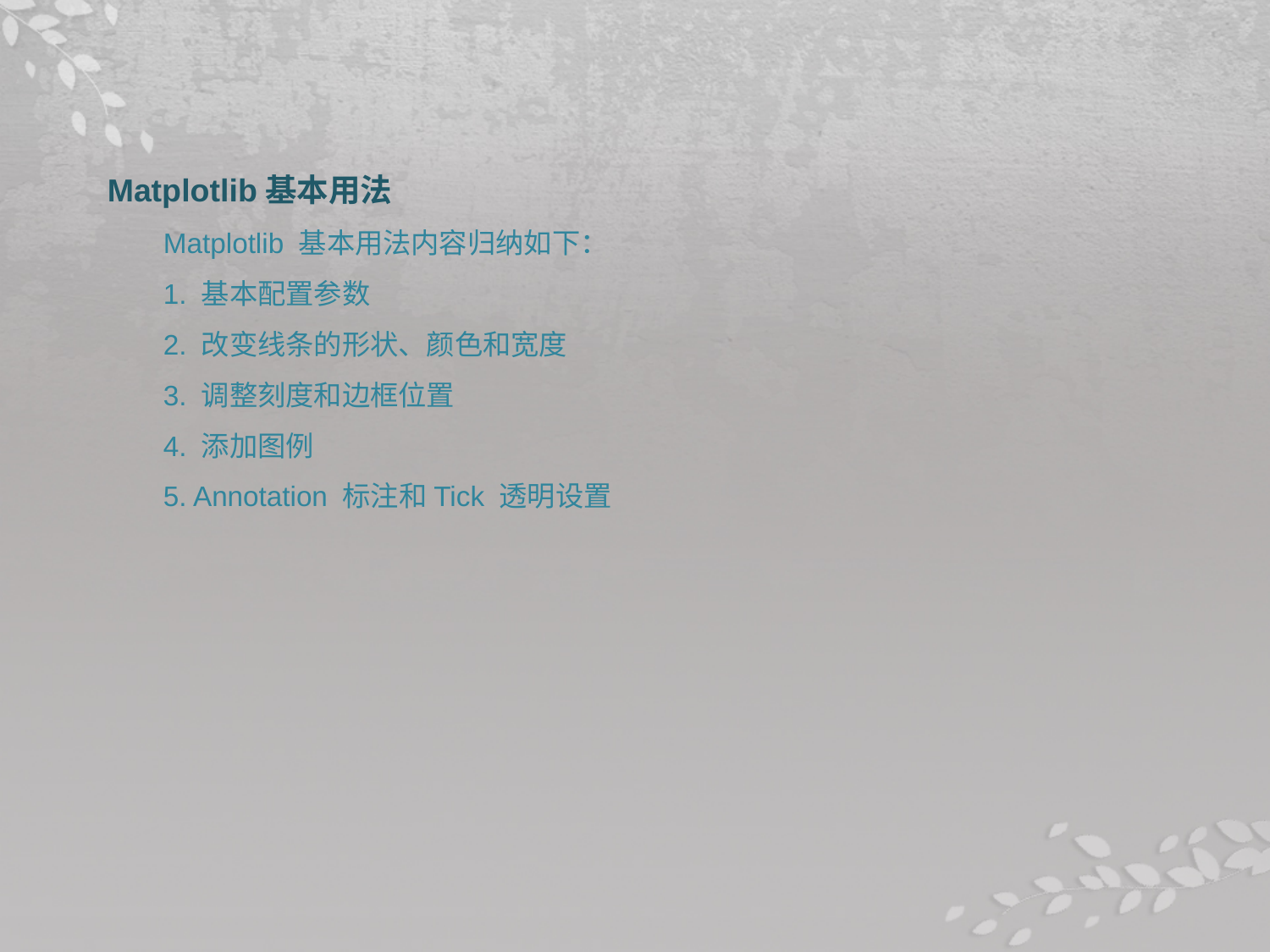

Matplotlib基本用法
Matplotlib 基本用法内容归纳如下：
1. 基本配置参数
2. 改变线条的形状、颜色和宽度
3. 调整刻度和边框位置
4. 添加图例
5. Annotation 标注和Tick 透明设置